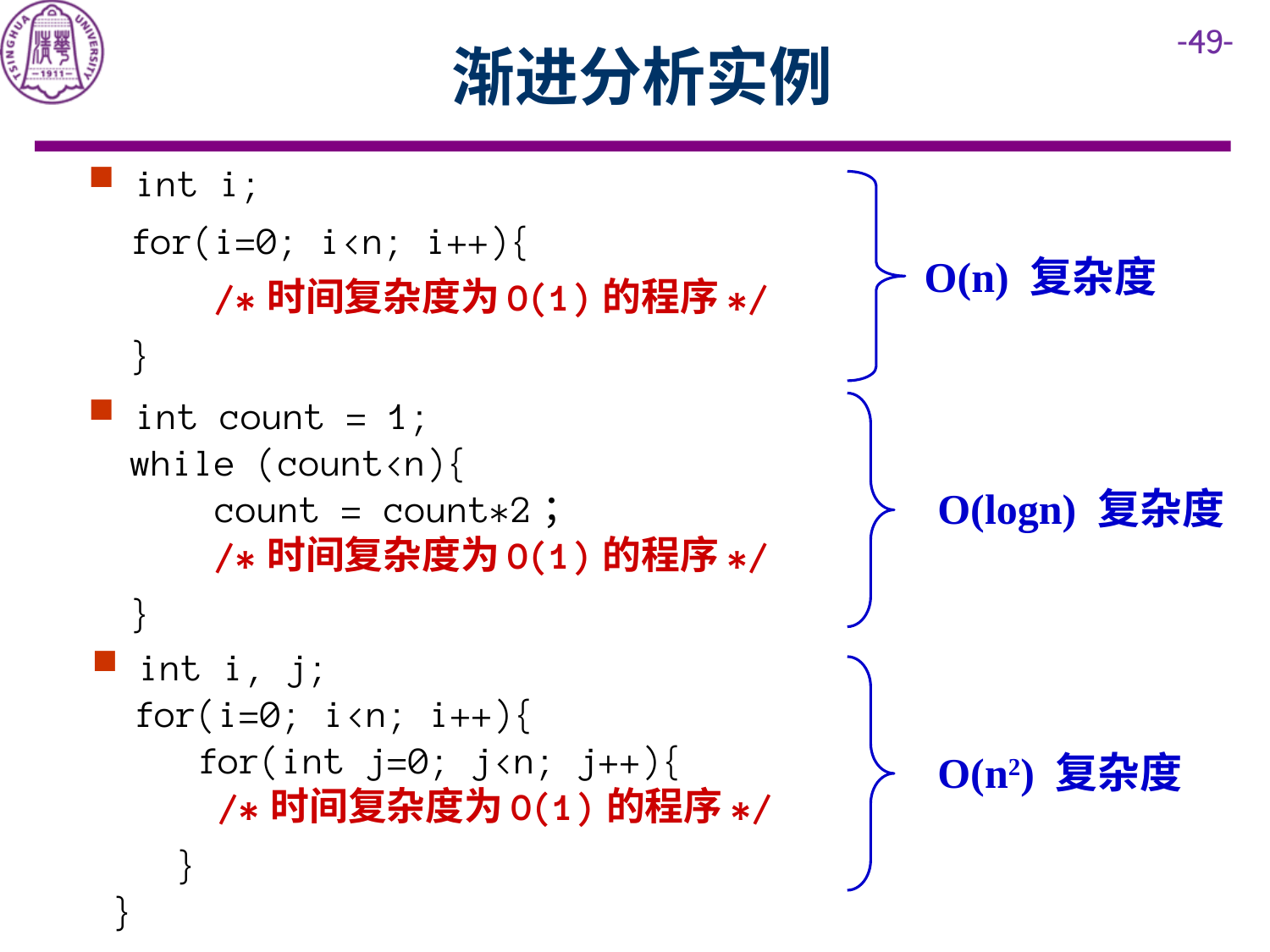

# 渐进分析实例
int i;
  for(i=0; i<n; i++){
      /*时间复杂度为O(1)的程序*/
  }

O(n) 复杂度
int count = 1;
  while (count<n){
      count = count*2；
      /*时间复杂度为O(1)的程序*/
  }

O(logn) 复杂度
int i, j;
  for(i=0; i<n; i++){
     for(int j=0; j<n; j++){
	/*时间复杂度为O(1)的程序*/
    }
 }

O(n2) 复杂度